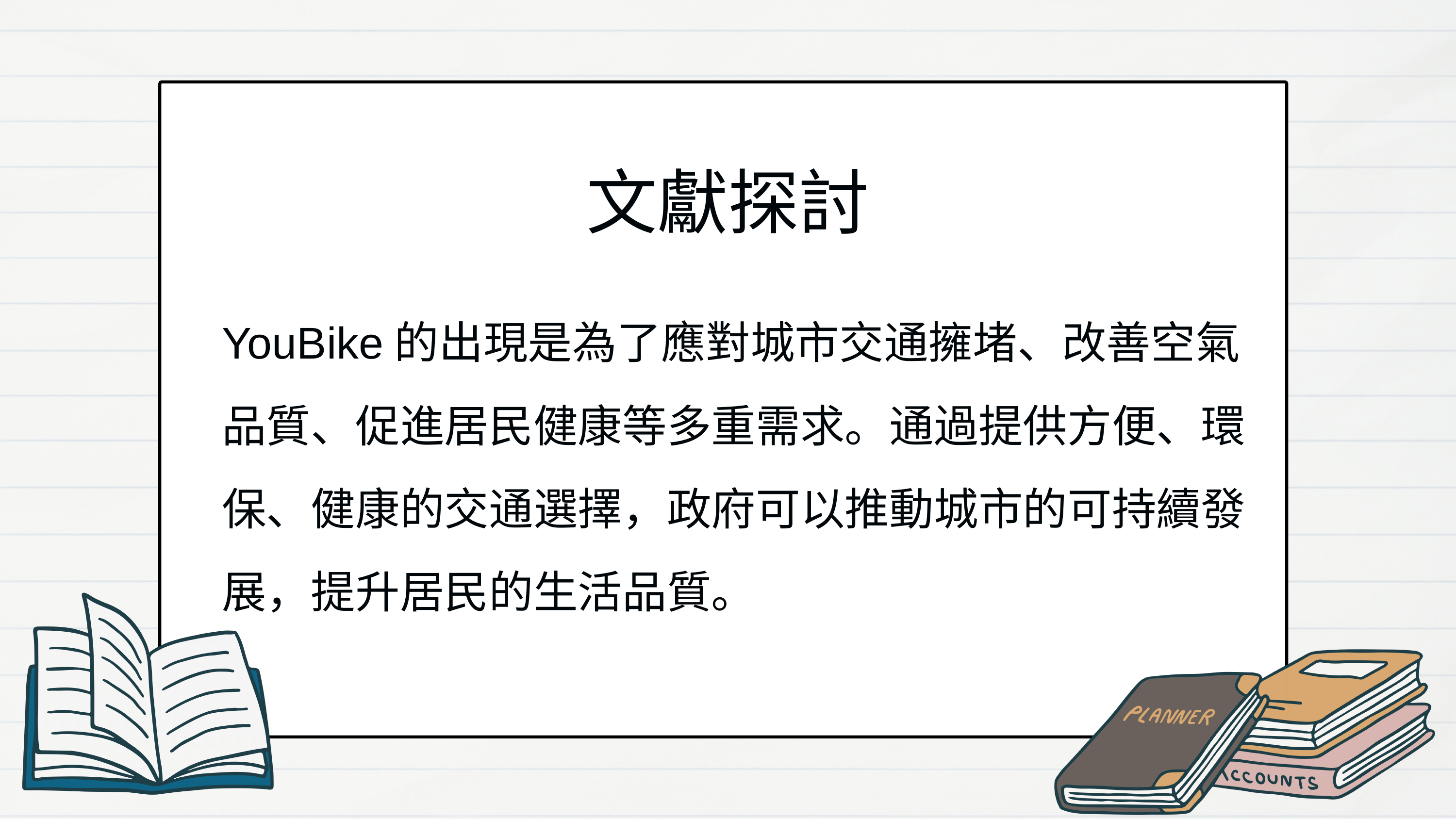

文獻探討
YouBike的出現是為了應對城市交通擁堵、改善空氣品質、促進居民健康等多重需求。通過提供方便、環保、健康的交通選擇，政府可以推動城市的可持續發展，提升居民的生活品質。